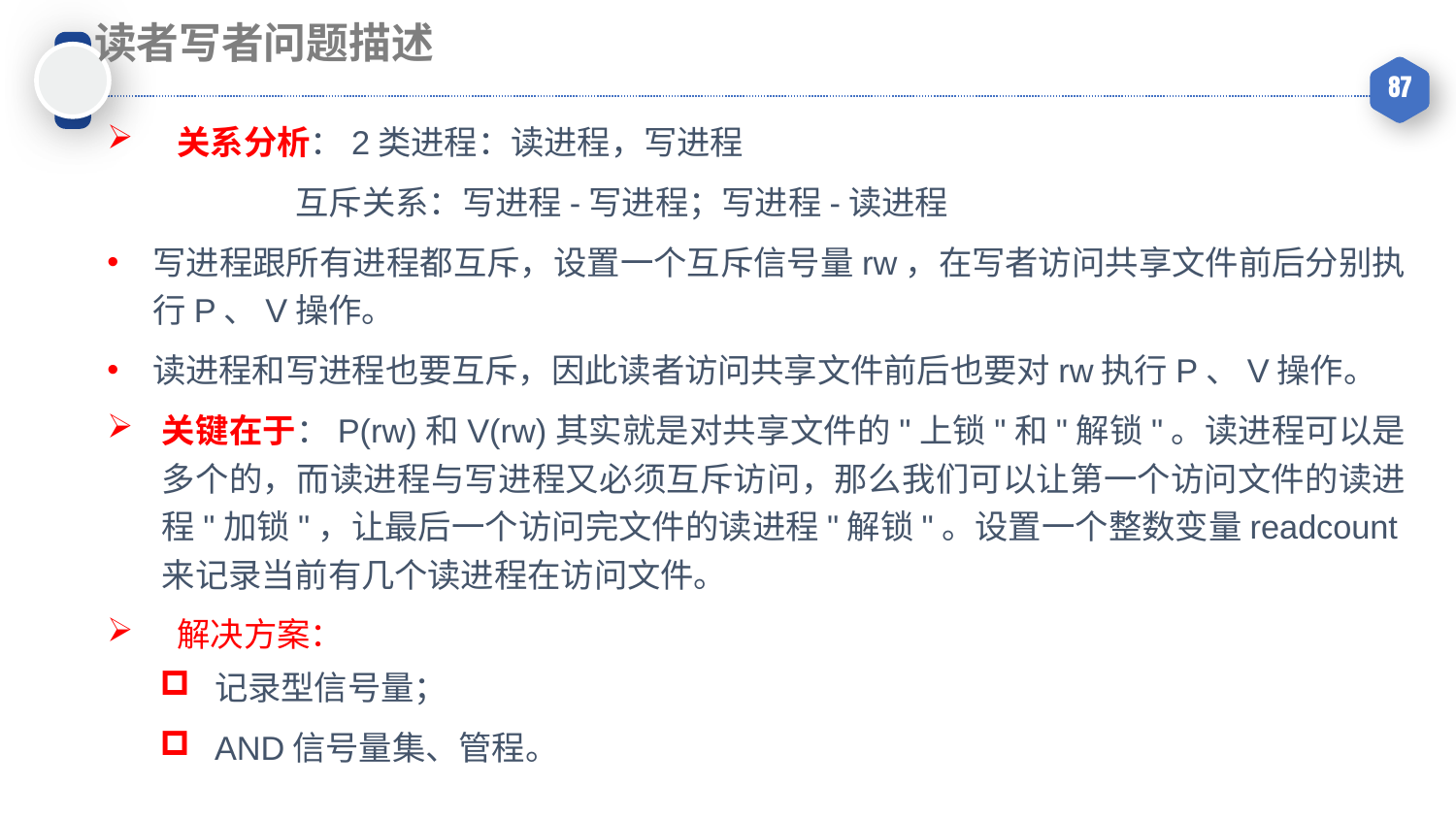

读者写者问题描述
 关系分析：2类进程：读进程，写进程
                        互斥关系：写进程-写进程；写进程-读进程
写进程跟所有进程都互斥，设置一个互斥信号量rw，在写者访问共享文件前后分别执行P、V操作。
读进程和写进程也要互斥，因此读者访问共享文件前后也要对rw执行P、V操作。
关键在于：P(rw)和V(rw)其实就是对共享文件的"上锁"和"解锁"。读进程可以是多个的，而读进程与写进程又必须互斥访问，那么我们可以让第一个访问文件的读进程"加锁"，让最后一个访问完文件的读进程"解锁"。设置一个整数变量readcount来记录当前有几个读进程在访问文件。
 解决方案：
记录型信号量；
AND信号量集、管程。